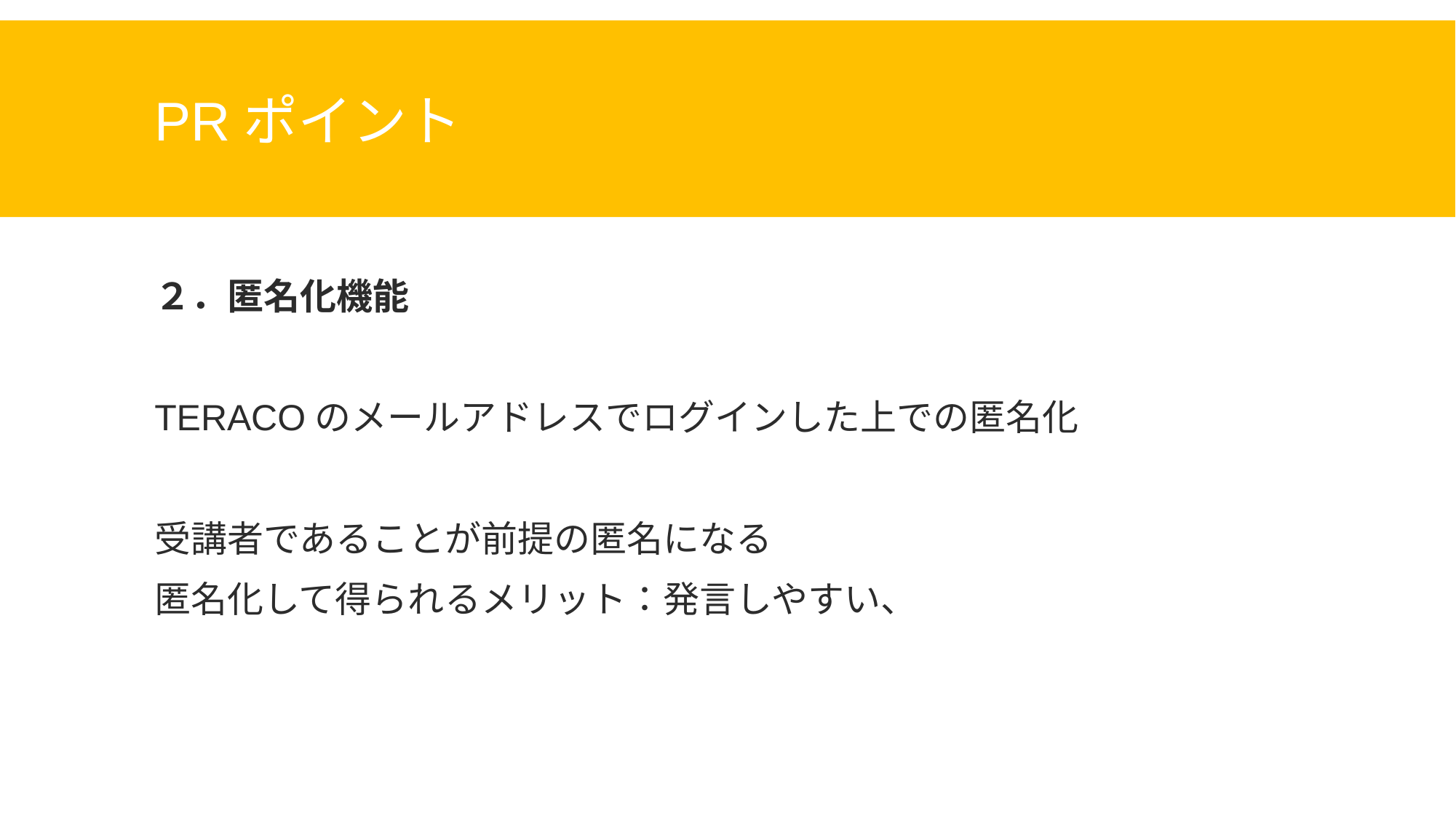

# PRポイント
２．匿名化機能

TERACOのメールアドレスでログインした上での匿名化

受講者であることが前提の匿名になる
匿名化して得られるメリット：発言しやすい、

11